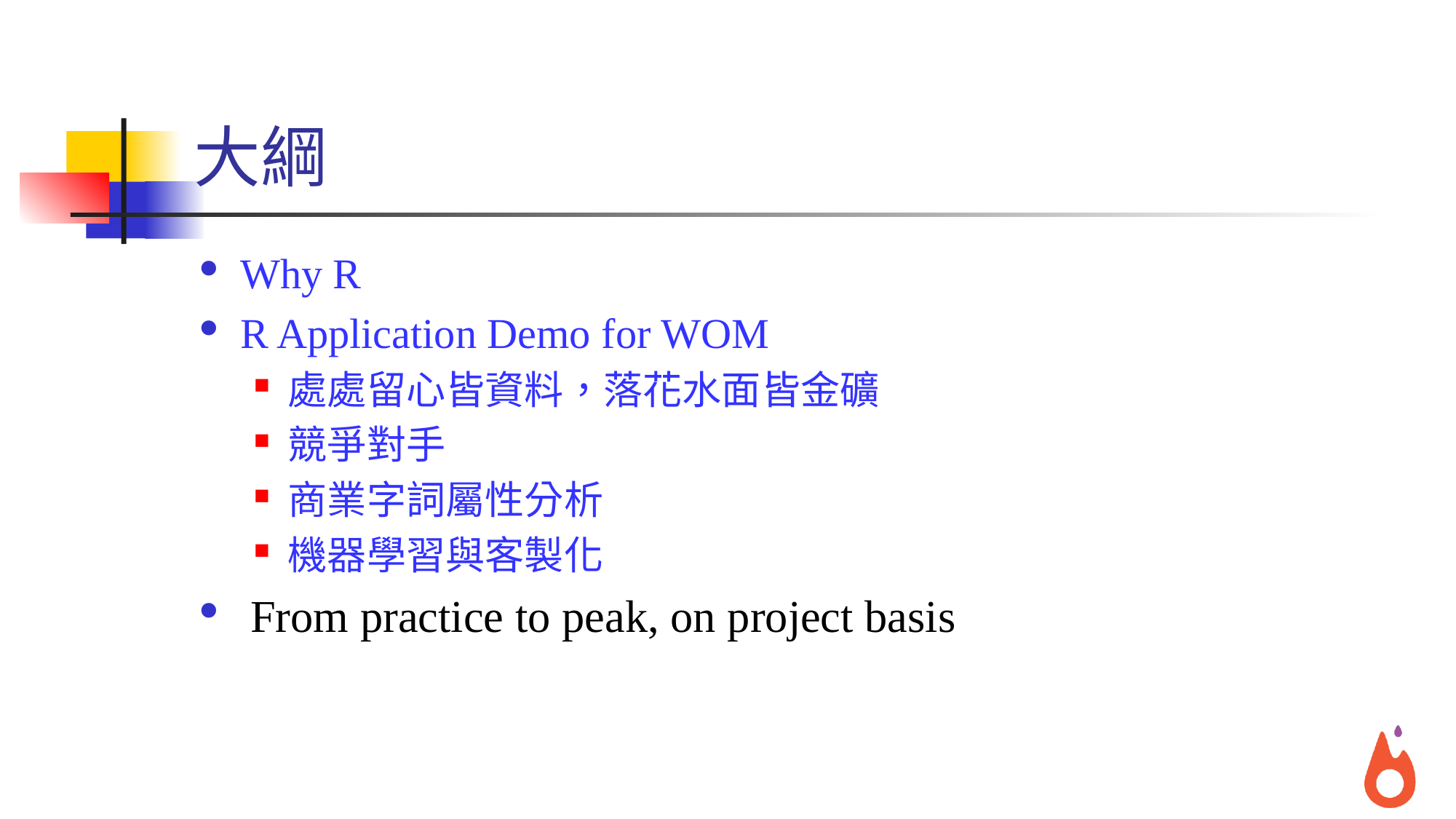

# 大綱
Why R
R Application Demo for WOM
處處留心皆資料，落花水面皆金礦
競爭對手
商業字詞屬性分析
機器學習與客製化
 From practice to peak, on project basis
16